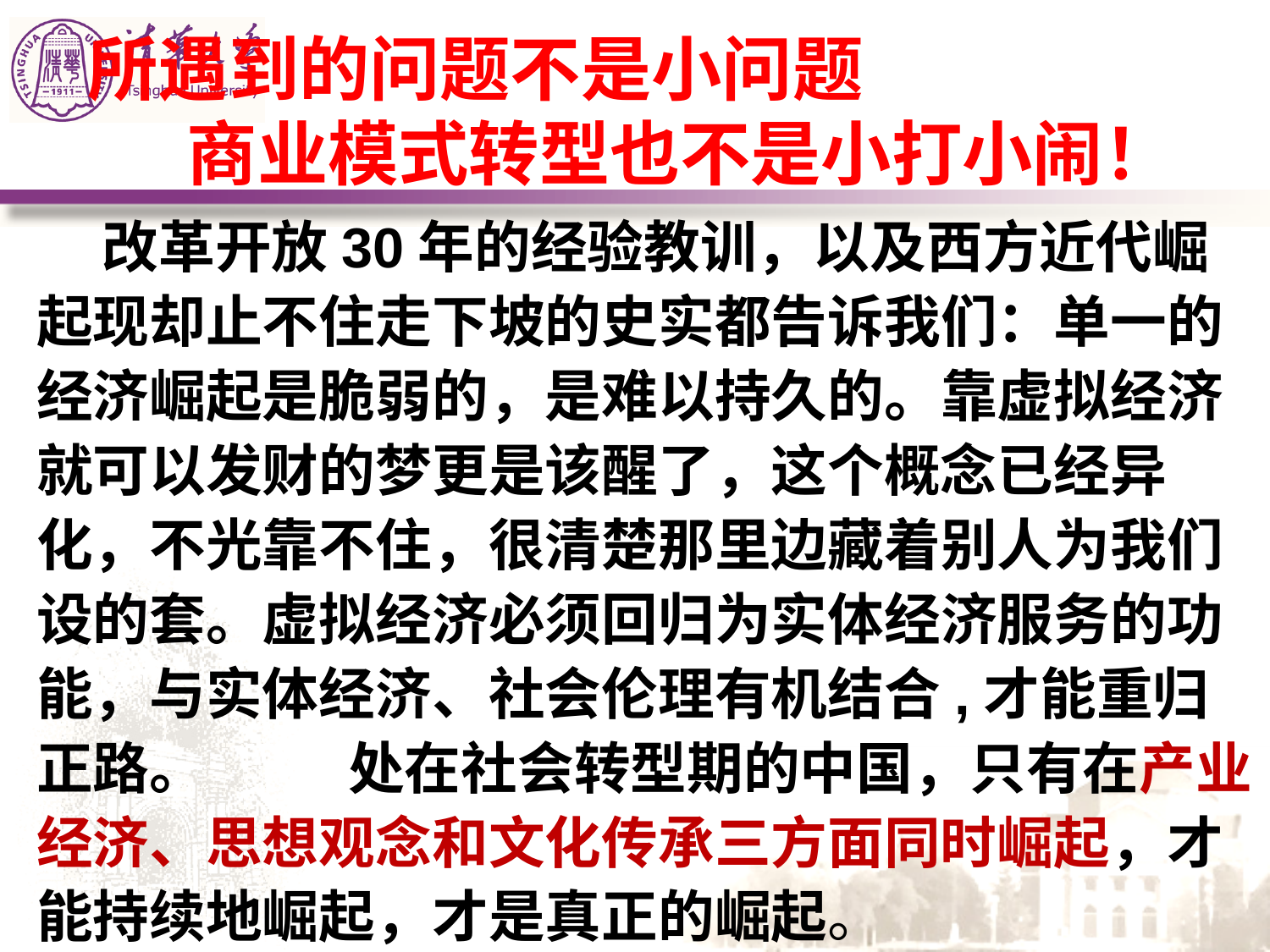

# 所遇到的问题不是小问题 商业模式转型也不是小打小闹！
改革开放30年的经验教训，以及西方近代崛起现却止不住走下坡的史实都告诉我们：单一的经济崛起是脆弱的，是难以持久的。靠虚拟经济就可以发财的梦更是该醒了，这个概念已经异化，不光靠不住，很清楚那里边藏着别人为我们设的套。虚拟经济必须回归为实体经济服务的功能，与实体经济、社会伦理有机结合,才能重归正路。           处在社会转型期的中国，只有在产业经济、思想观念和文化传承三方面同时崛起，才能持续地崛起，才是真正的崛起。